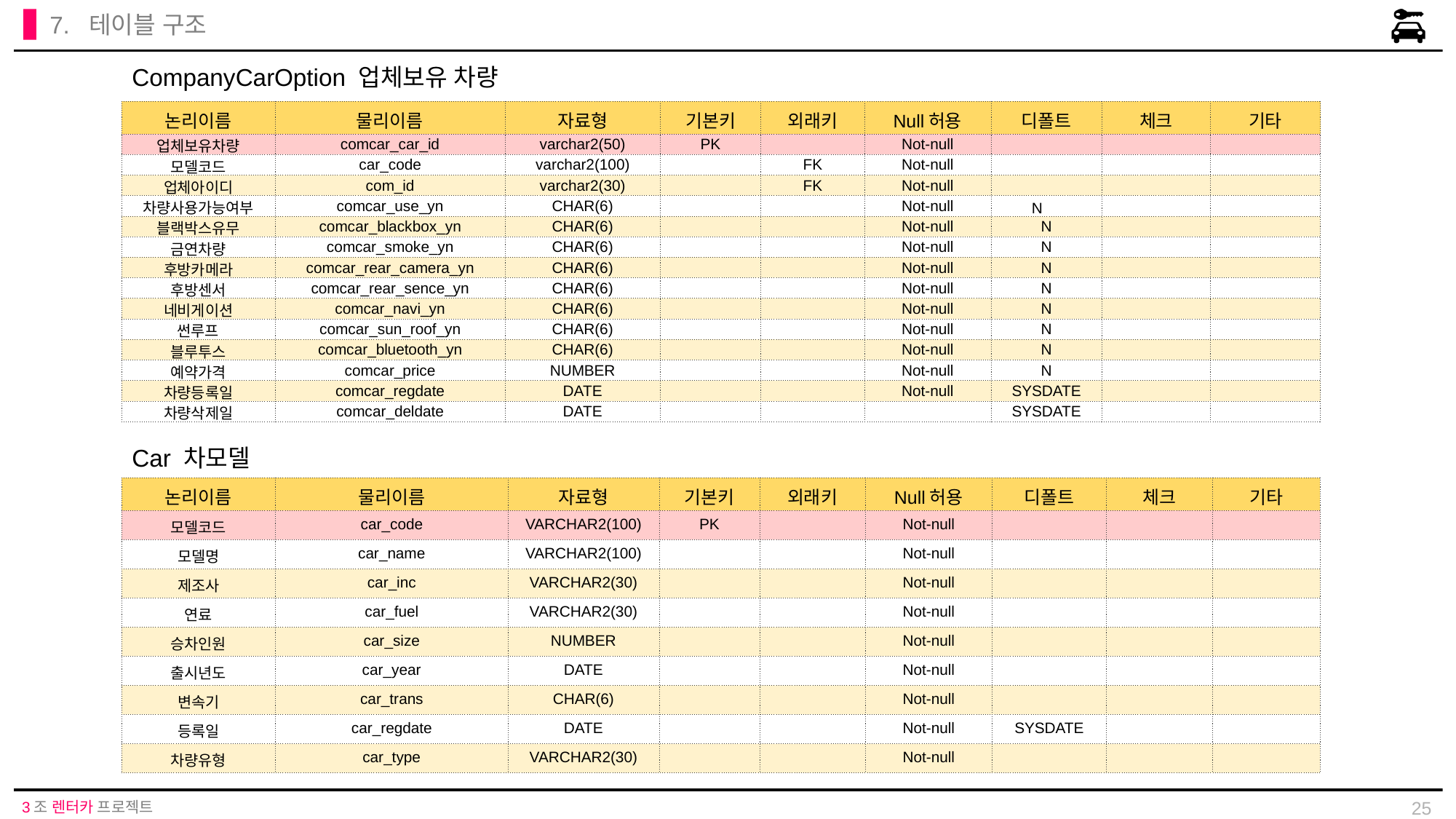

7.  테이블 구조
CompanyCarOption 업체보유 차량
| 논리이름 | 물리이름 | 자료형 | 기본키 | 외래키 | Null허용 | 디폴트 | 체크 | 기타 |
| --- | --- | --- | --- | --- | --- | --- | --- | --- |
| 업체보유차량 | comcar\_car\_id | varchar2(50) | PK |  | Not-null |  |  |  |
| 모델코드 | car\_code | varchar2(100) |  | FK | Not-null |  |  |  |
| 업체아이디 | com\_id | varchar2(30) |  | FK | Not-null |  |  |  |
| 차량사용가능여부 | comcar\_use\_yn | CHAR(6) |  |  | Not-null | N |  |  |
| 블랙박스유무 | comcar\_blackbox\_yn | CHAR(6) |  |  | Not-null | N |  |  |
| 금연차량 | comcar\_smoke\_yn | CHAR(6) |  |  | Not-null | N |  |  |
| 후방카메라 | comcar\_rear\_camera\_yn | CHAR(6) |  |  | Not-null | N |  |  |
| 후방센서 | comcar\_rear\_sence\_yn | CHAR(6) |  |  | Not-null | N |  |  |
| 네비게이션 | comcar\_navi\_yn | CHAR(6) |  |  | Not-null | N |  |  |
| 썬루프 | comcar\_sun\_roof\_yn | CHAR(6) |  |  | Not-null | N |  |  |
| 블루투스 | comcar\_bluetooth\_yn | CHAR(6) |  |  | Not-null | N |  |  |
| 예약가격 | comcar\_price | NUMBER |  |  | Not-null | N |  |  |
| 차량등록일 | comcar\_regdate | DATE |  |  | Not-null | SYSDATE |  |  |
| 차량삭제일 | comcar\_deldate | DATE |  |  |  | SYSDATE |  |  |
Car 차모델
| 논리이름 | 물리이름 | 자료형 | 기본키 | 외래키 | Null허용 | 디폴트 | 체크 | 기타 |
| --- | --- | --- | --- | --- | --- | --- | --- | --- |
| 모델코드 | car\_code | VARCHAR2(100) | PK |  | Not-null |  |  |  |
| 모델명 | car\_name | VARCHAR2(100) |  |  | Not-null |  |  |  |
| 제조사 | car\_inc | VARCHAR2(30) |  |  | Not-null |  |  |  |
| 연료 | car\_fuel | VARCHAR2(30) |  |  | Not-null |  |  |  |
| 승차인원 | car\_size | NUMBER |  |  | Not-null |  |  |  |
| 출시년도 | car\_year | DATE |  |  | Not-null |  |  |  |
| 변속기 | car\_trans | CHAR(6) |  |  | Not-null |  |  |  |
| 등록일 | car\_regdate | DATE |  |  | Not-null | SYSDATE |  |  |
| 차량유형 | car\_type | VARCHAR2(30) |  |  | Not-null |  |  |  |
25